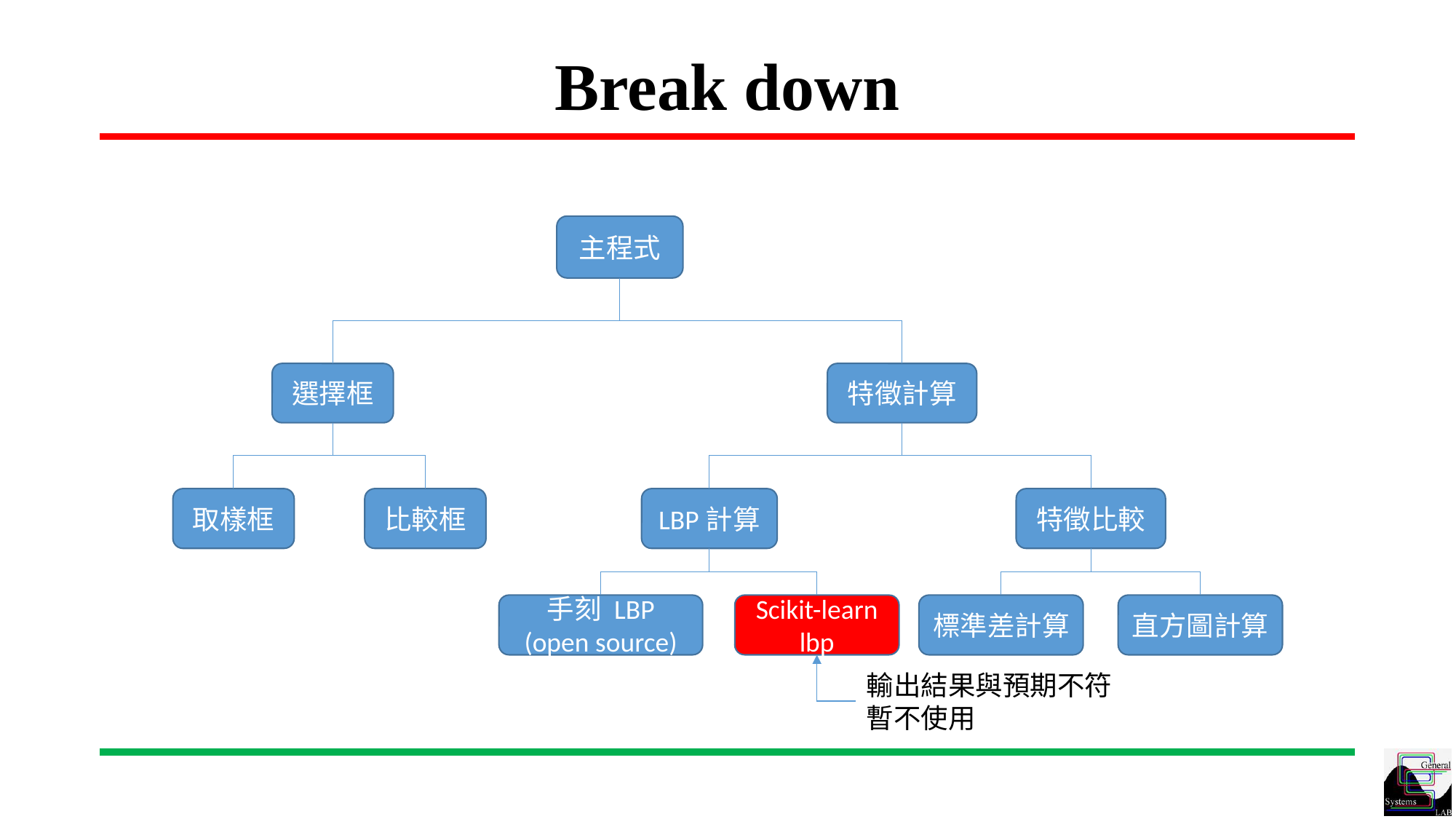

# Break down
主程式
選擇框
特徵計算
取樣框
比較框
LBP計算
特徵比較
手刻 LBP
(open source)
Scikit-learn
lbp
標準差計算
直方圖計算
輸出結果與預期不符
暫不使用